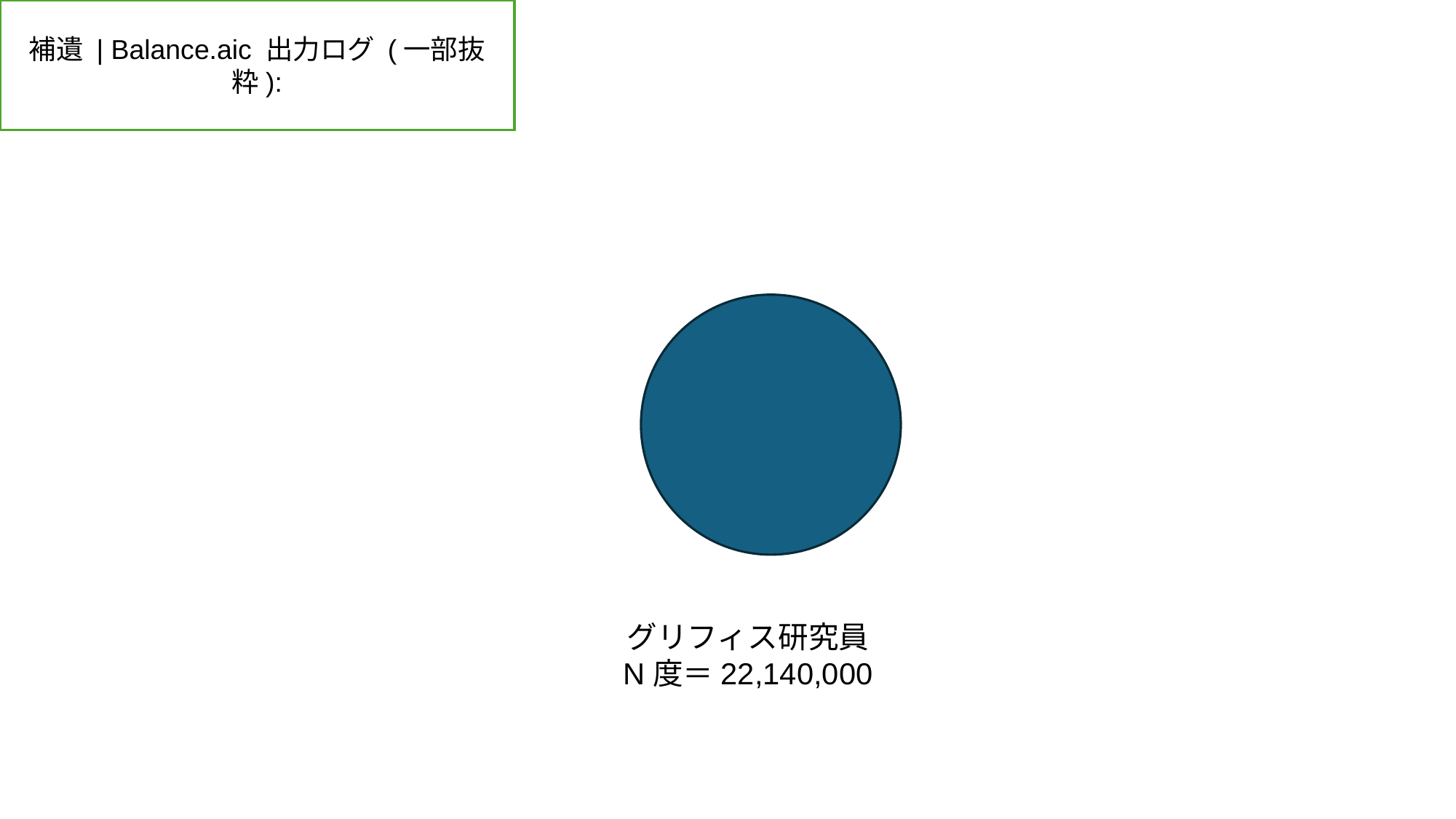

補遺 | Balance.aic 出力ログ (一部抜粋):

グリフィス研究員
N度＝22,140,000